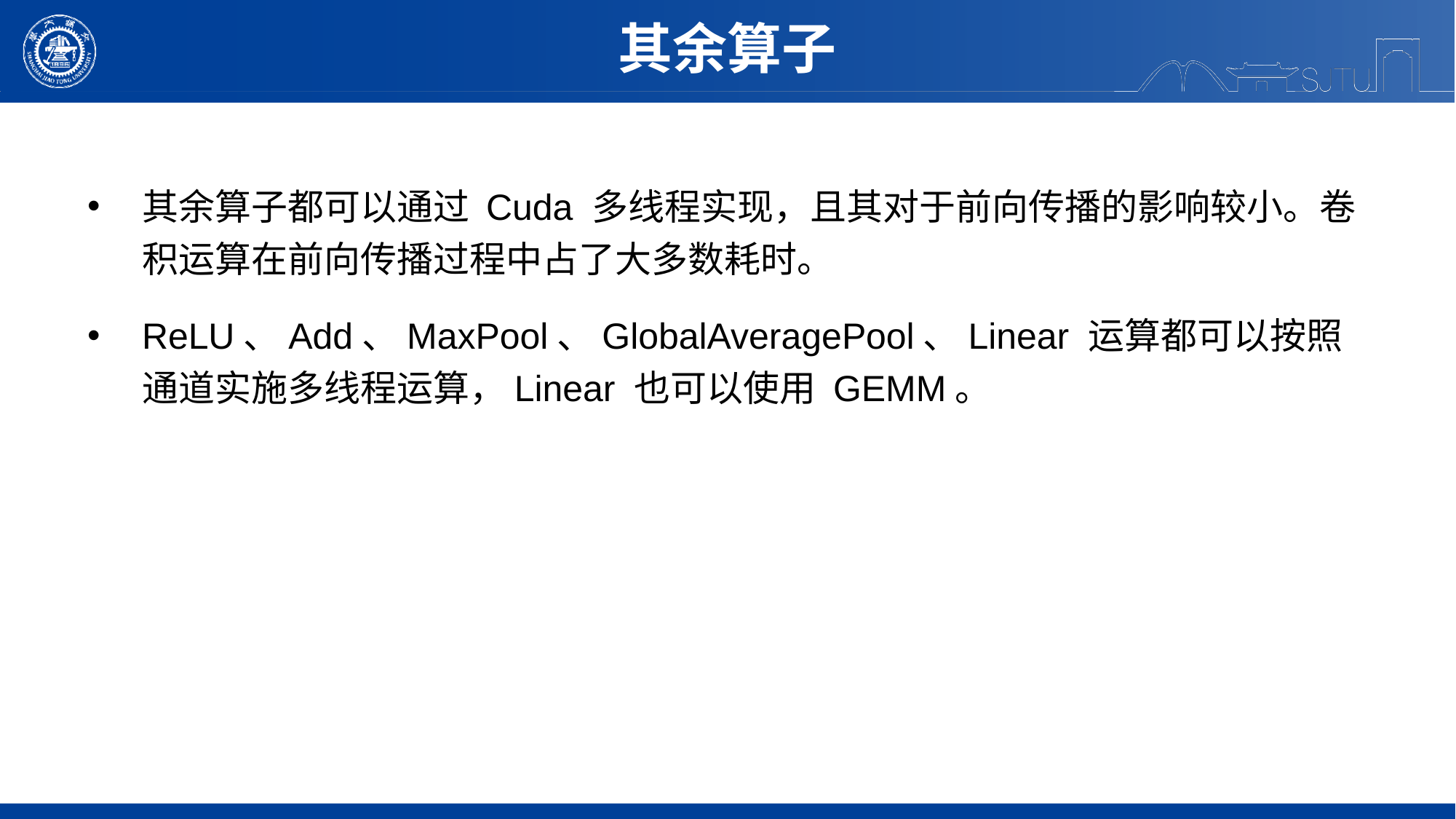

其余算子
其余算子都可以通过 Cuda 多线程实现，且其对于前向传播的影响较小。卷积运算在前向传播过程中占了大多数耗时。
ReLU、Add、MaxPool、GlobalAveragePool、Linear 运算都可以按照通道实施多线程运算，Linear 也可以使用 GEMM。